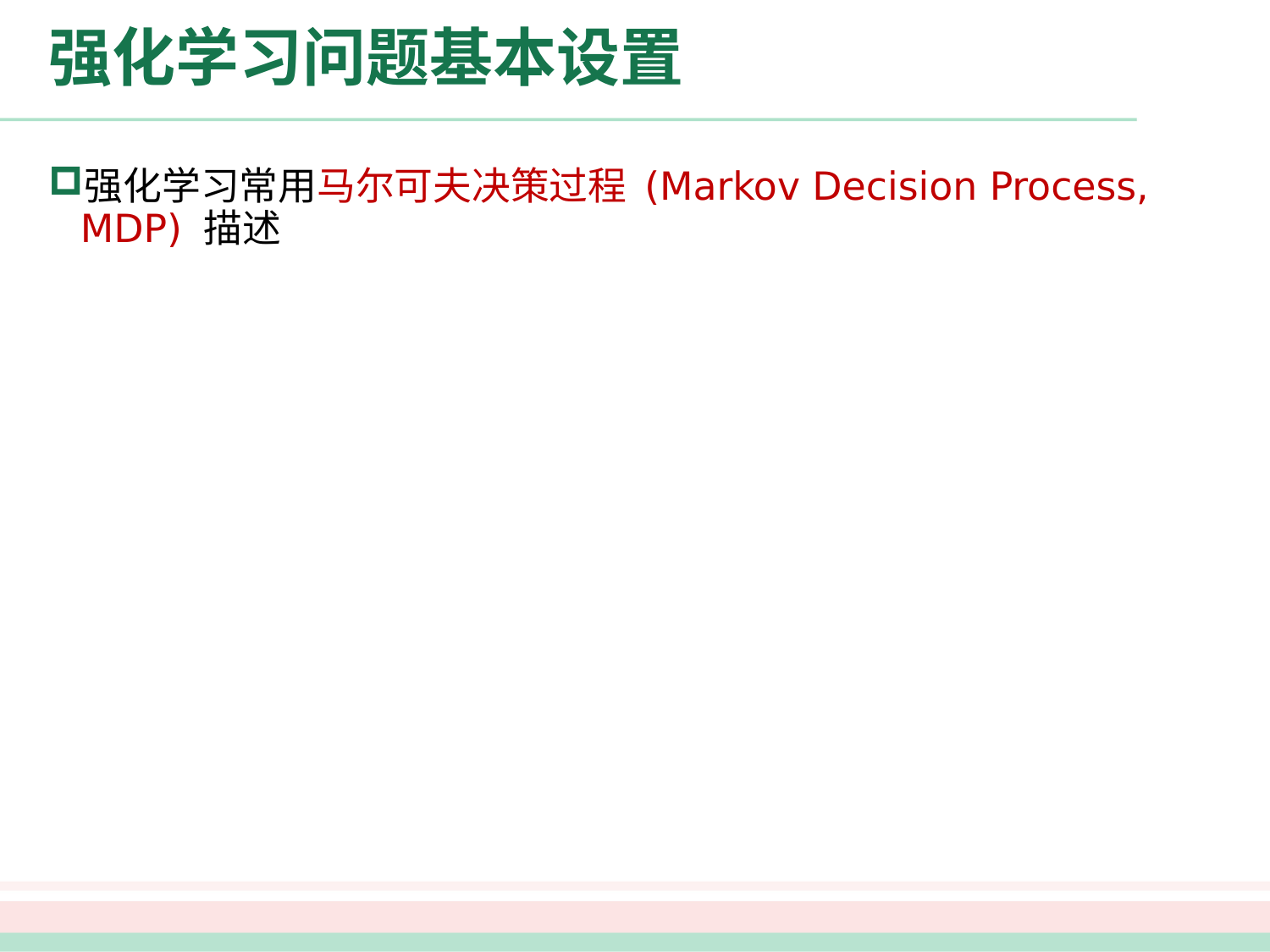

# 强化学习问题基本设置
强化学习常用马尔可夫决策过程 (Markov Decision Process, MDP) 描述